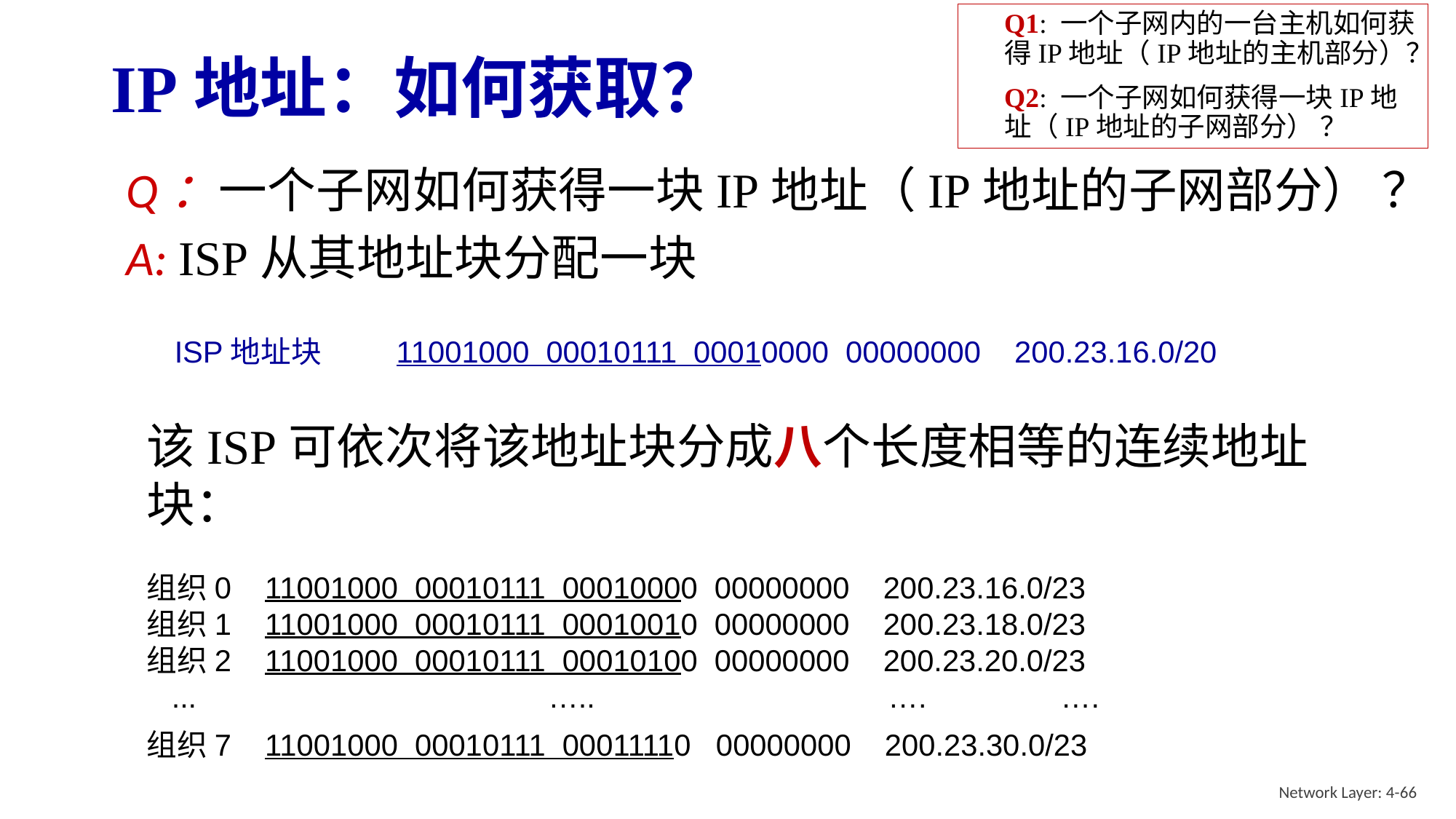

Q1: 一个子网内的一台主机如何获得IP地址（IP地址的主机部分）？
Q2: 一个子网如何获得一块IP地址（IP地址的子网部分） ？
# IP地址：如何获取？
Q：一个子网如何获得一块IP地址（IP地址的子网部分） ？
A: ISP从其地址块分配一块
ISP地址块          11001000  00010111  00010000  00000000    200.23.16.0/20

该ISP可依次将该地址块分成八个长度相等的连续地址块：

组织0    11001000  00010111  00010000  00000000    200.23.16.0/23
组织1    11001000  00010111  00010010  00000000    200.23.18.0/23
组织2    11001000  00010111  00010100  00000000    200.23.20.0/23
   ...                                          …..                                   ….                ….
组织7    11001000  00010111  00011110   00000000    200.23.30.0/23

Network Layer: 4-66